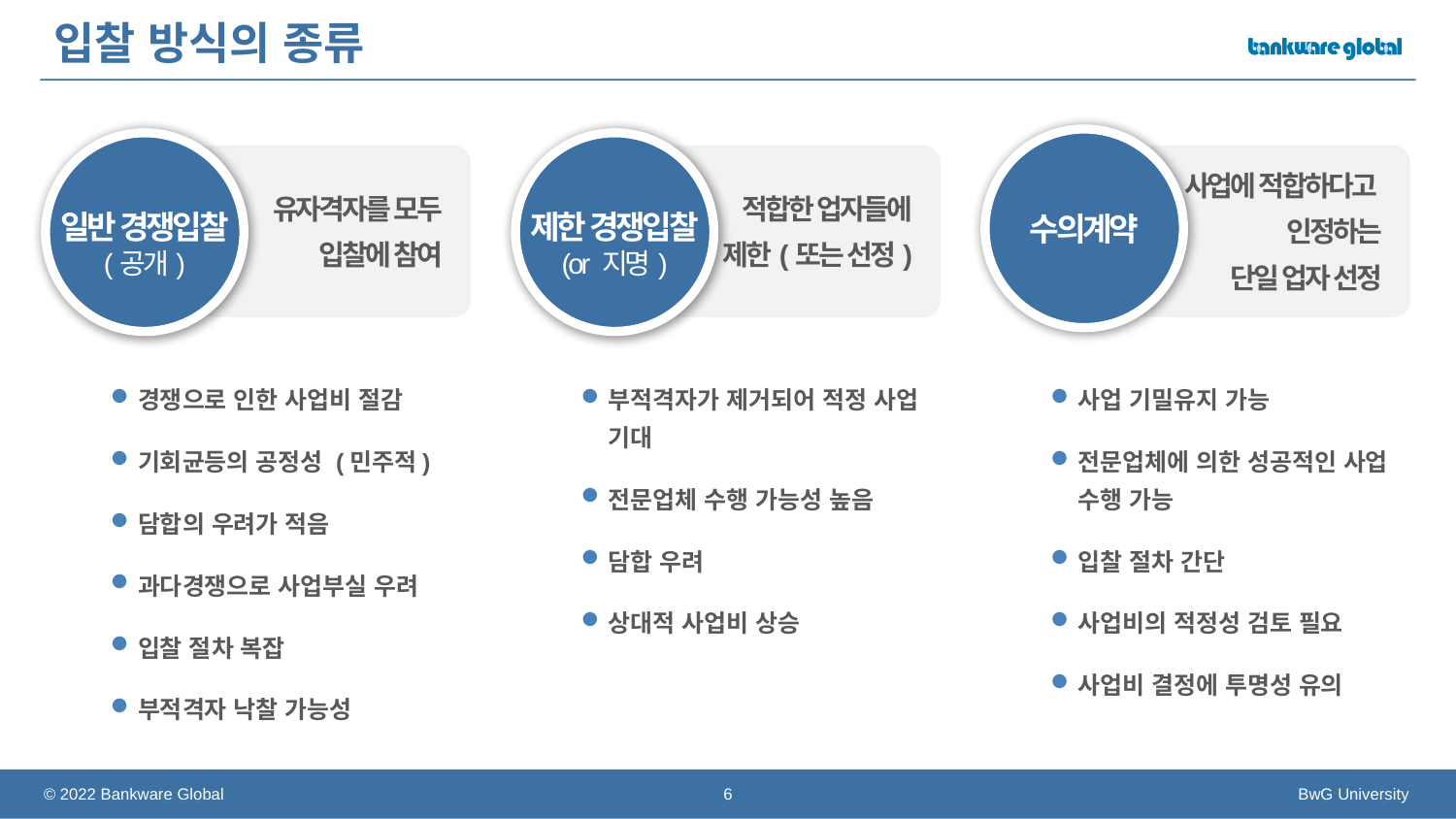

# 입찰 방식의 종류
수의계약
사업에 적합하다고
인정하는
단일 업자 선정
사업 기밀유지 가능
전문업체에 의한 성공적인 사업 수행 가능
입찰 절차 간단
사업비의 적정성 검토 필요
사업비 결정에 투명성 유의
일반 경쟁입찰
(공개)
유자격자를 모두
입찰에 참여
경쟁으로 인한 사업비 절감
기회균등의 공정성 (민주적)
담합의 우려가 적음
과다경쟁으로 사업부실 우려
입찰 절차 복잡
부적격자 낙찰 가능성
제한 경쟁입찰
(or 지명)
적합한 업자들에
제한(또는 선정)
부적격자가 제거되어 적정 사업 기대
전문업체 수행 가능성 높음
담합 우려
상대적 사업비 상승
6